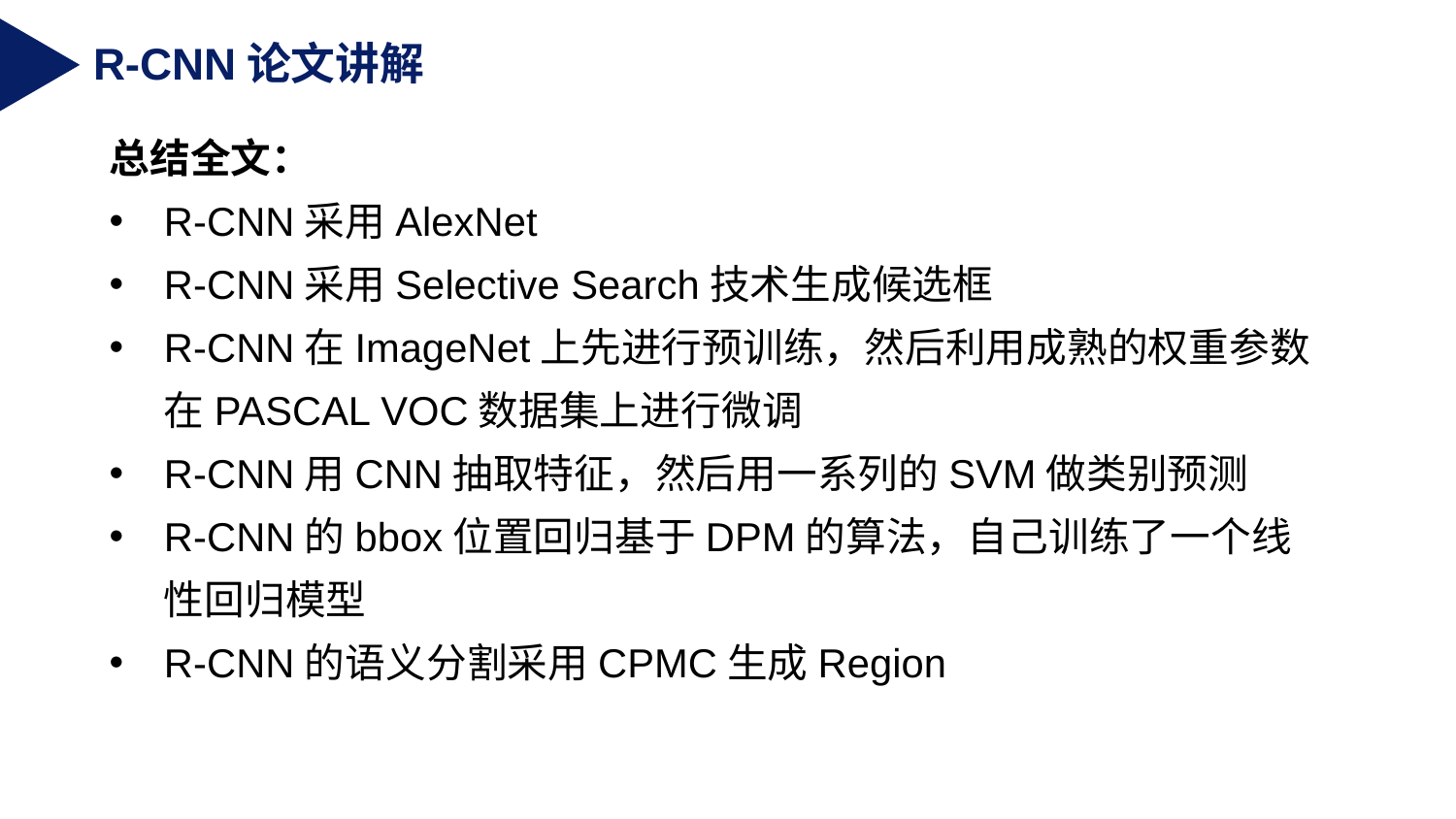

R-CNN论文讲解
总结全文：
R-CNN采用AlexNet
R-CNN采用Selective Search技术生成候选框
R-CNN在ImageNet上先进行预训练，然后利用成熟的权重参数在PASCAL VOC数据集上进行微调
R-CNN用CNN抽取特征，然后用一系列的SVM做类别预测
R-CNN的bbox位置回归基于DPM的算法，自己训练了一个线性回归模型
R-CNN的语义分割采用CPMC生成Region